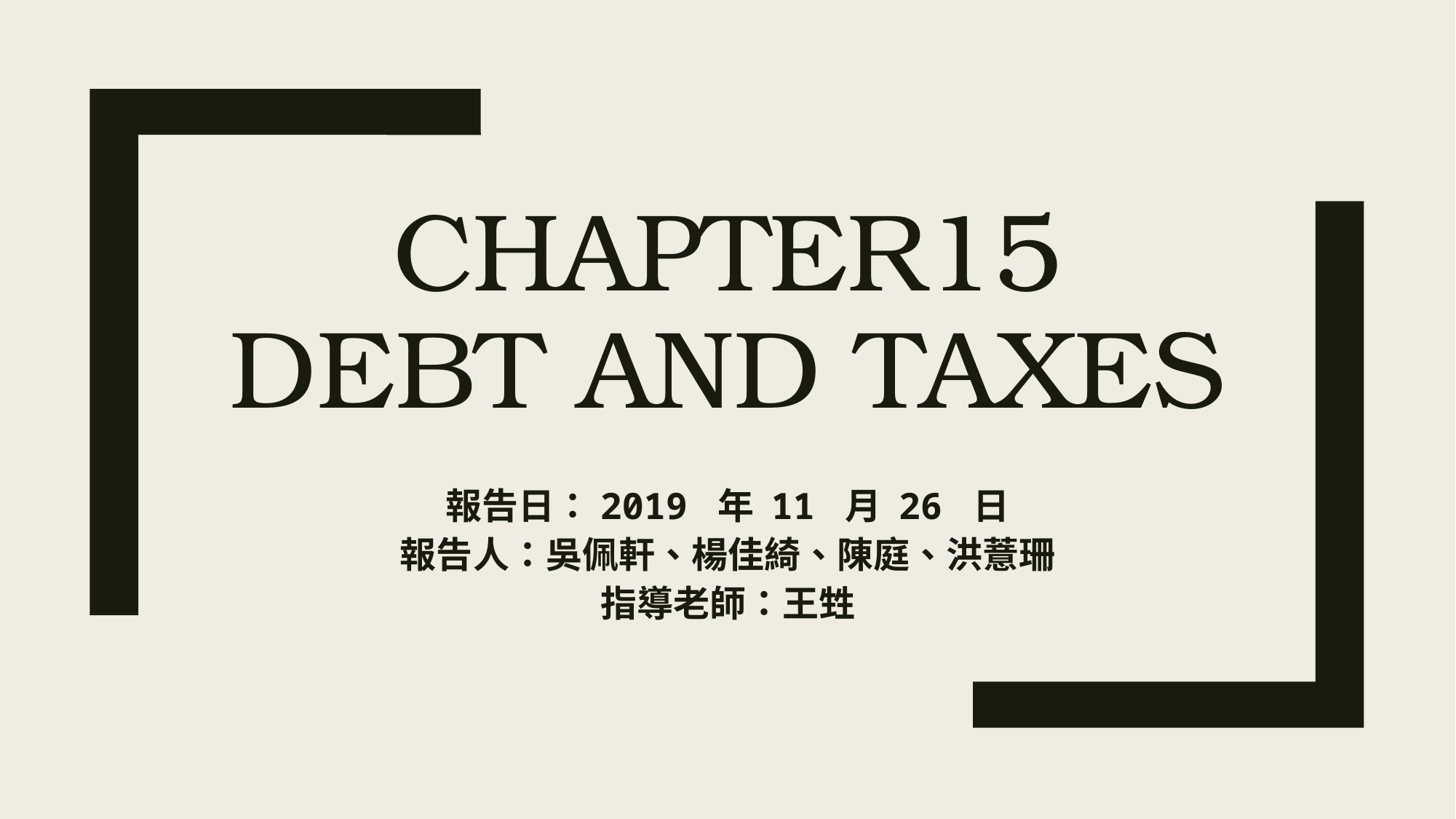

# Chapter15 Debt and Taxes
報告日：2019 年 11 月 26 日
報告人：吳佩軒、楊佳綺、陳庭、洪薏珊
指導老師：王甡